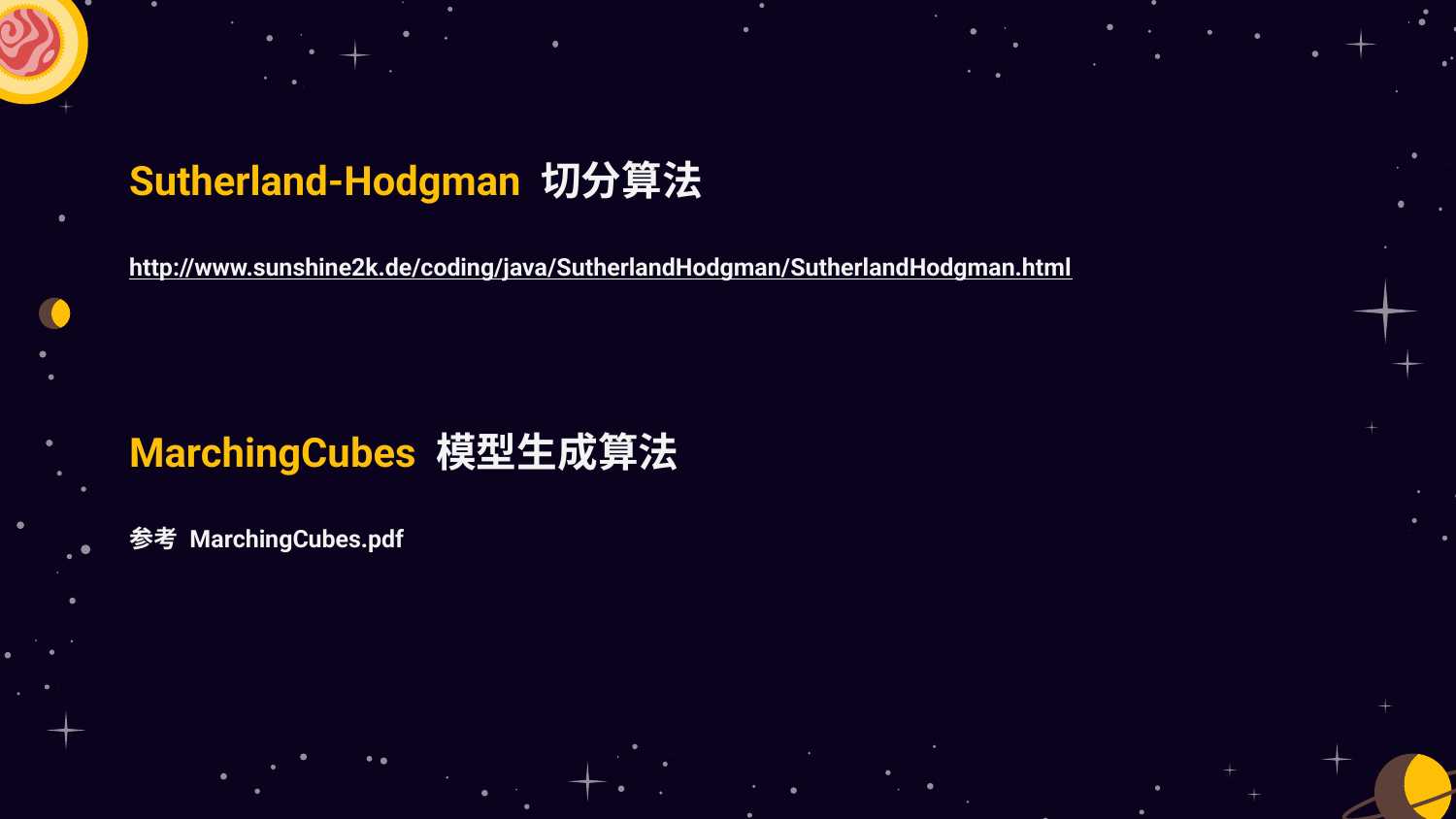

# Sutherland-Hodgman 切分算法 http://www.sunshine2k.de/coding/java/SutherlandHodgman/SutherlandHodgman.html MarchingCubes 模型生成算法 参考 MarchingCubes.pdf